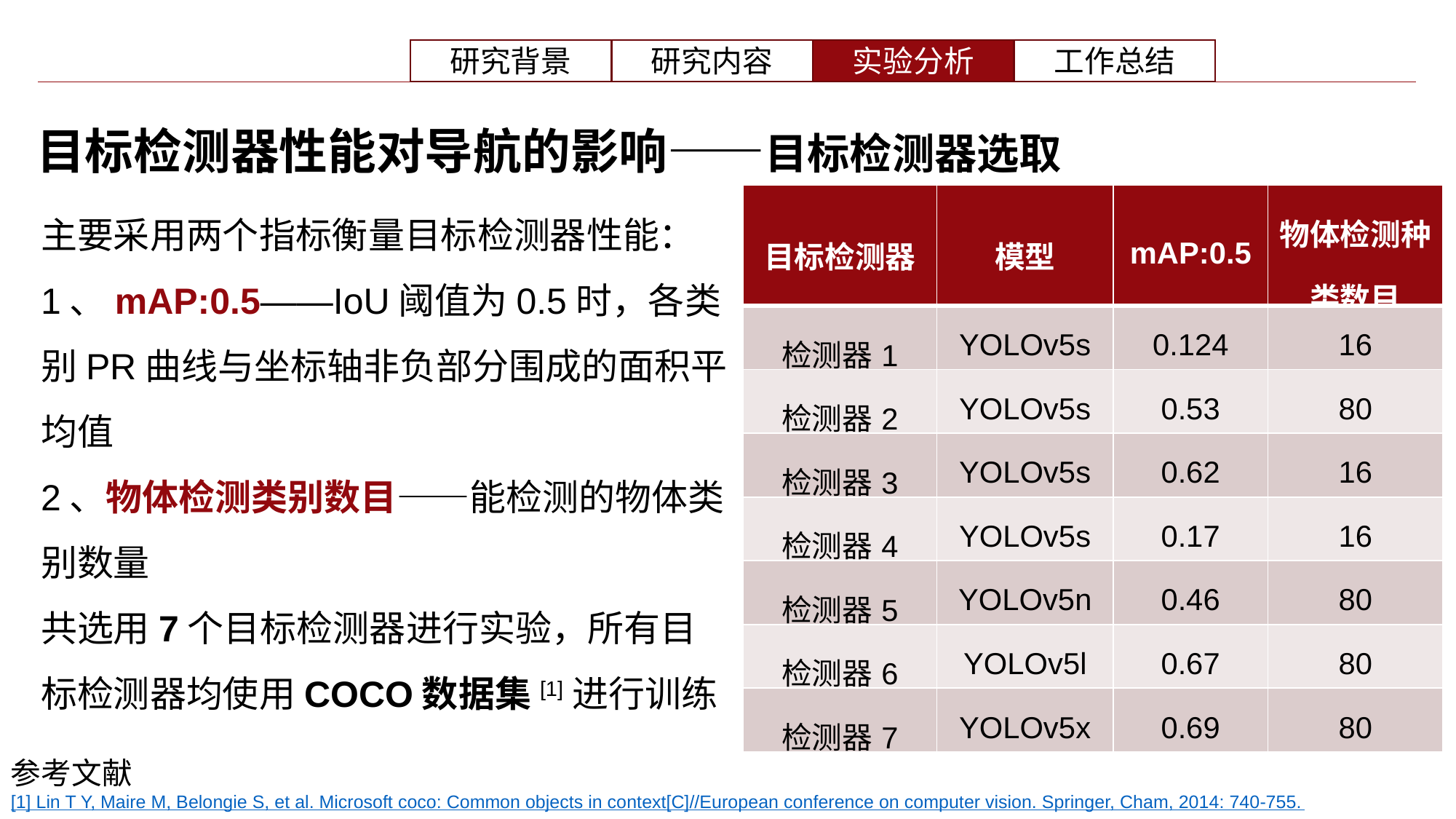

目标检测器性能对导航的影响——目标检测器选取
主要采用两个指标衡量目标检测器性能：
1、mAP:0.5——IoU阈值为0.5时，各类别PR曲线与坐标轴非负部分围成的面积平均值
2、物体检测类别数目——能检测的物体类别数量
共选用7个目标检测器进行实验，所有目标检测器均使用COCO数据集[1]进行训练
| 目标检测器 | 模型 | mAP:0.5 | 物体检测种类数目 |
| --- | --- | --- | --- |
| 检测器1 | YOLOv5s | 0.124 | 16 |
| 检测器2 | YOLOv5s | 0.53 | 80 |
| 检测器3 | YOLOv5s | 0.62 | 16 |
| 检测器4 | YOLOv5s | 0.17 | 16 |
| 检测器5 | YOLOv5n | 0.46 | 80 |
| 检测器6 | YOLOv5l | 0.67 | 80 |
| 检测器7 | YOLOv5x | 0.69 | 80 |
参考文献
[1] Lin T Y, Maire M, Belongie S, et al. Microsoft coco: Common objects in context[C]//European conference on computer vision. Springer, Cham, 2014: 740-755.
23